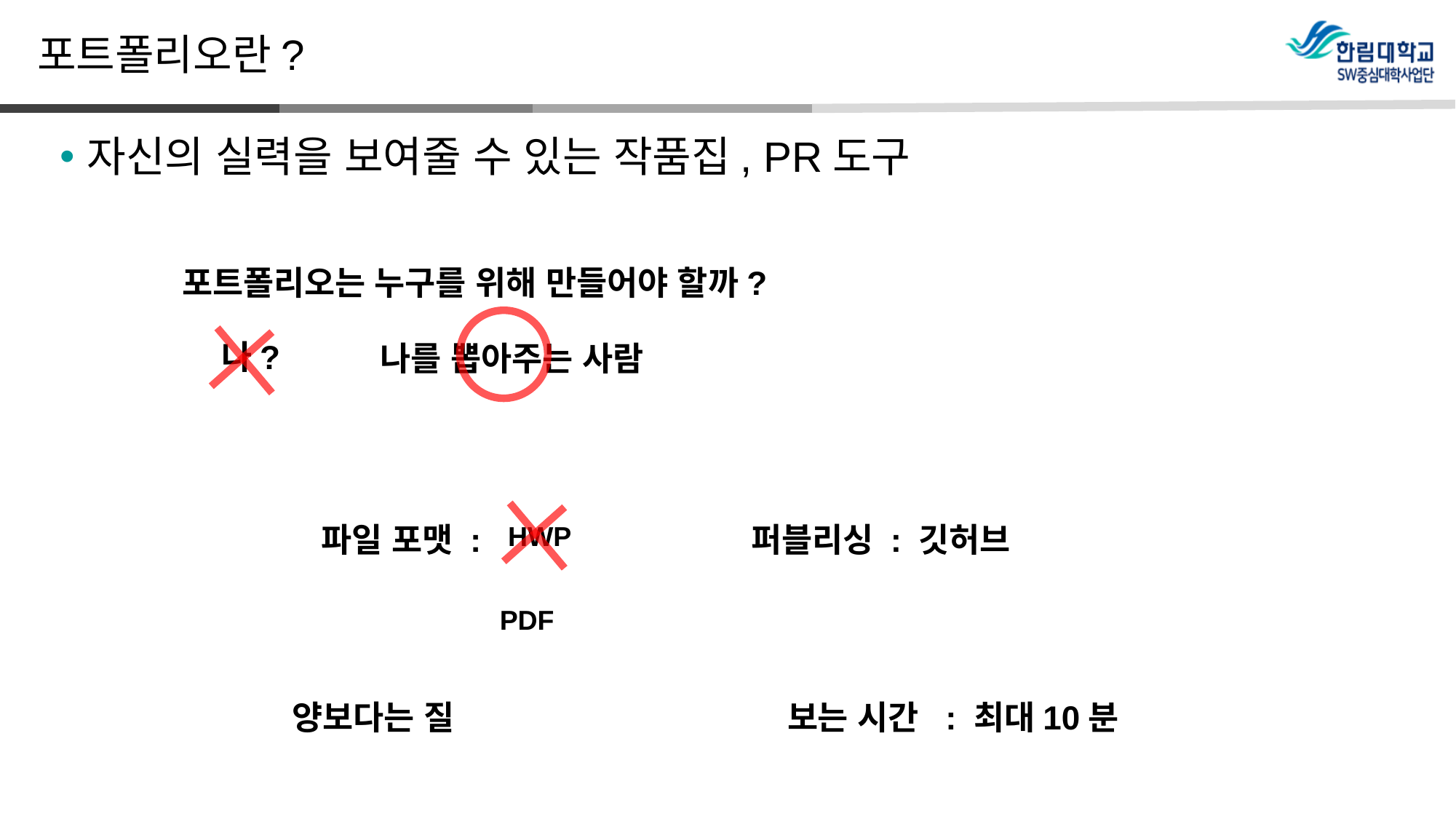

# 포트폴리오란?
자신의 실력을 보여줄 수 있는 작품집, PR도구

포트폴리오는 누구를 위해 만들어야 할까?

나?
나를 뽑아주는 사람
HWP
퍼블리싱 : 깃허브
파일 포맷 :
PDF
양보다는 질
보는 시간  : 최대10분